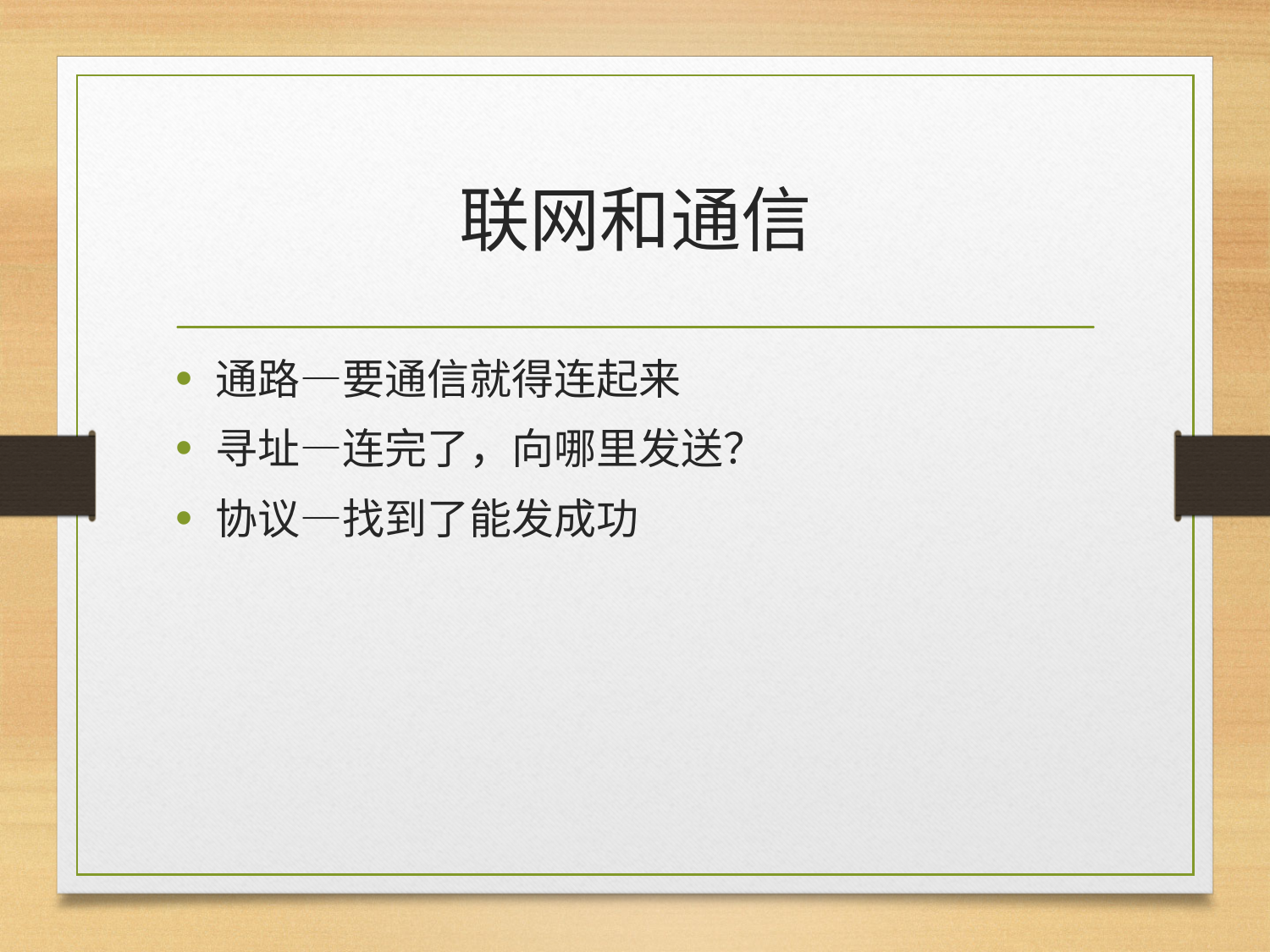

# 联网和通信
通路—要通信就得连起来
寻址—连完了，向哪里发送？
协议—找到了能发成功